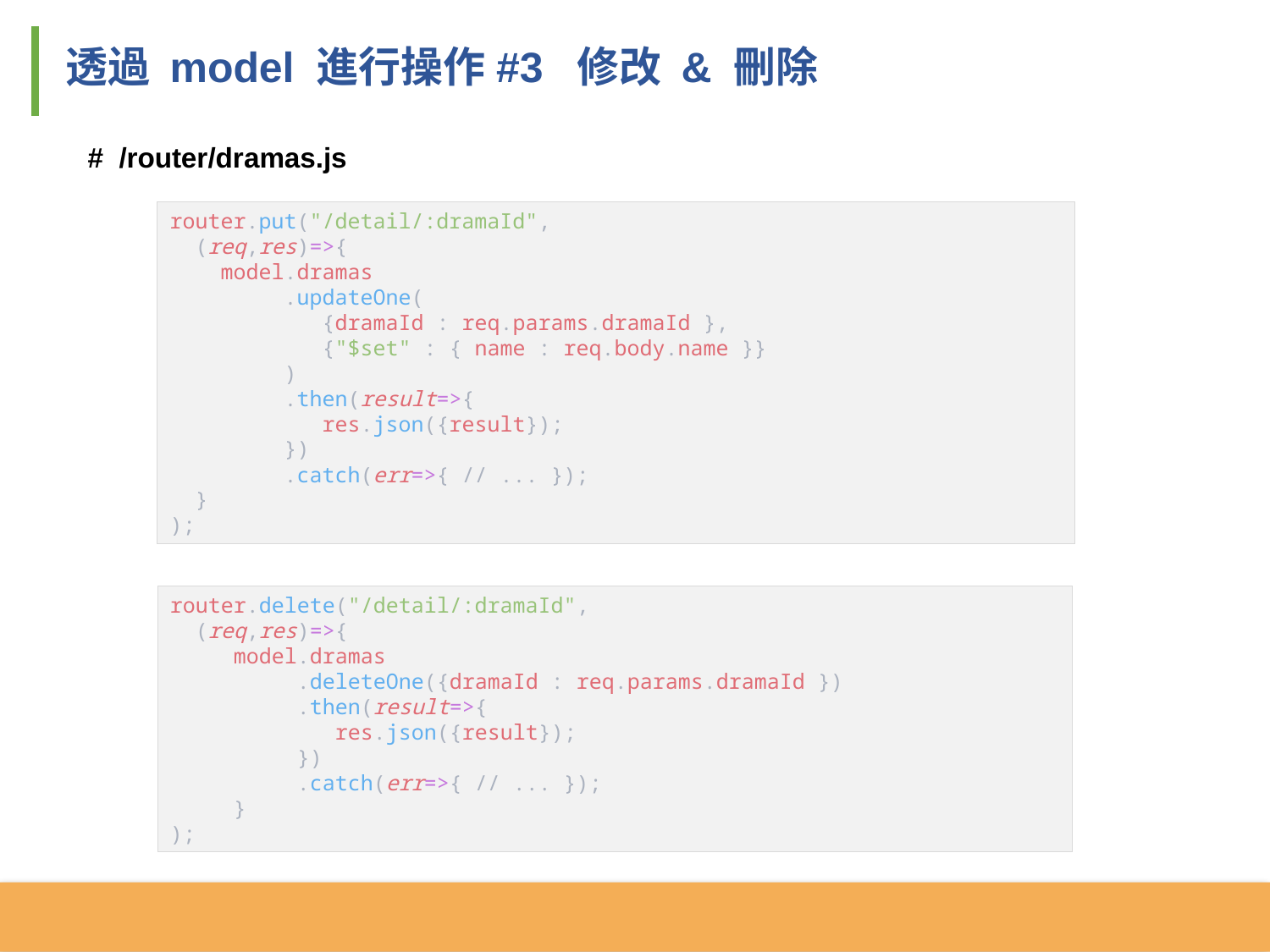

透過 model 進行操作#3  修改 & 刪除
#  /router/dramas.js
router.put("/detail/:dramaId",
  (req,res)=>{
    model.dramas
         .updateOne(
	  {dramaId : req.params.dramaId },
	  {"$set" : { name : req.body.name }}
         )
         .then(result=>{
            res.json({result});
         })
         .catch(err=>{ // ... });
  }
);
router.delete("/detail/:dramaId",
  (req,res)=>{
     model.dramas
          .deleteOne({dramaId : req.params.dramaId })
          .then(result=>{
             res.json({result});
          })
          .catch(err=>{ // ... });
     }
);